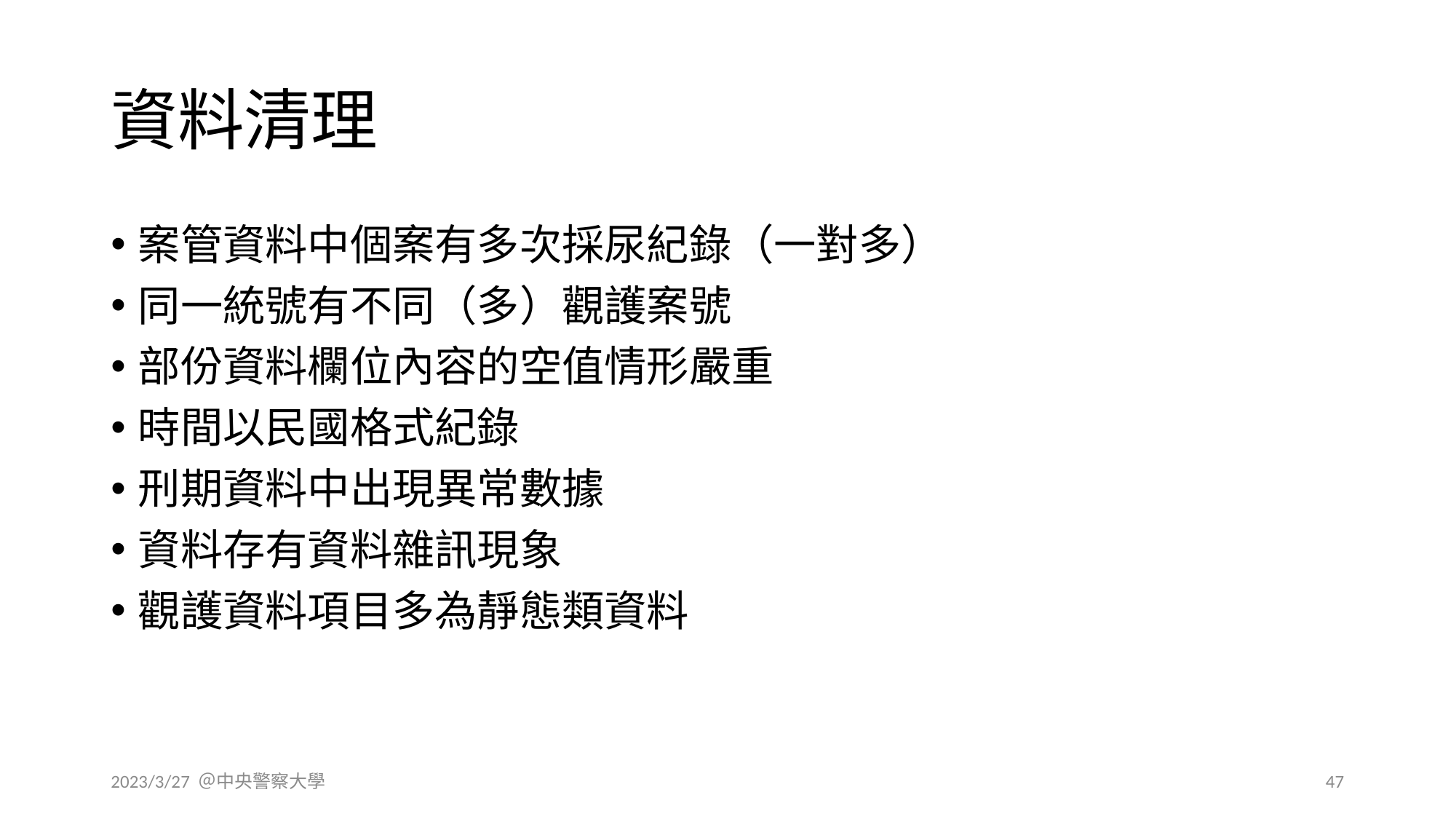

# 資料清理
案管資料中個案有多次採尿紀錄（一對多）
同一統號有不同（多）觀護案號
部份資料欄位內容的空值情形嚴重
時間以民國格式紀錄
刑期資料中出現異常數據
資料存有資料雜訊現象
觀護資料項目多為靜態類資料
2023/3/27 ＠中央警察大學
47